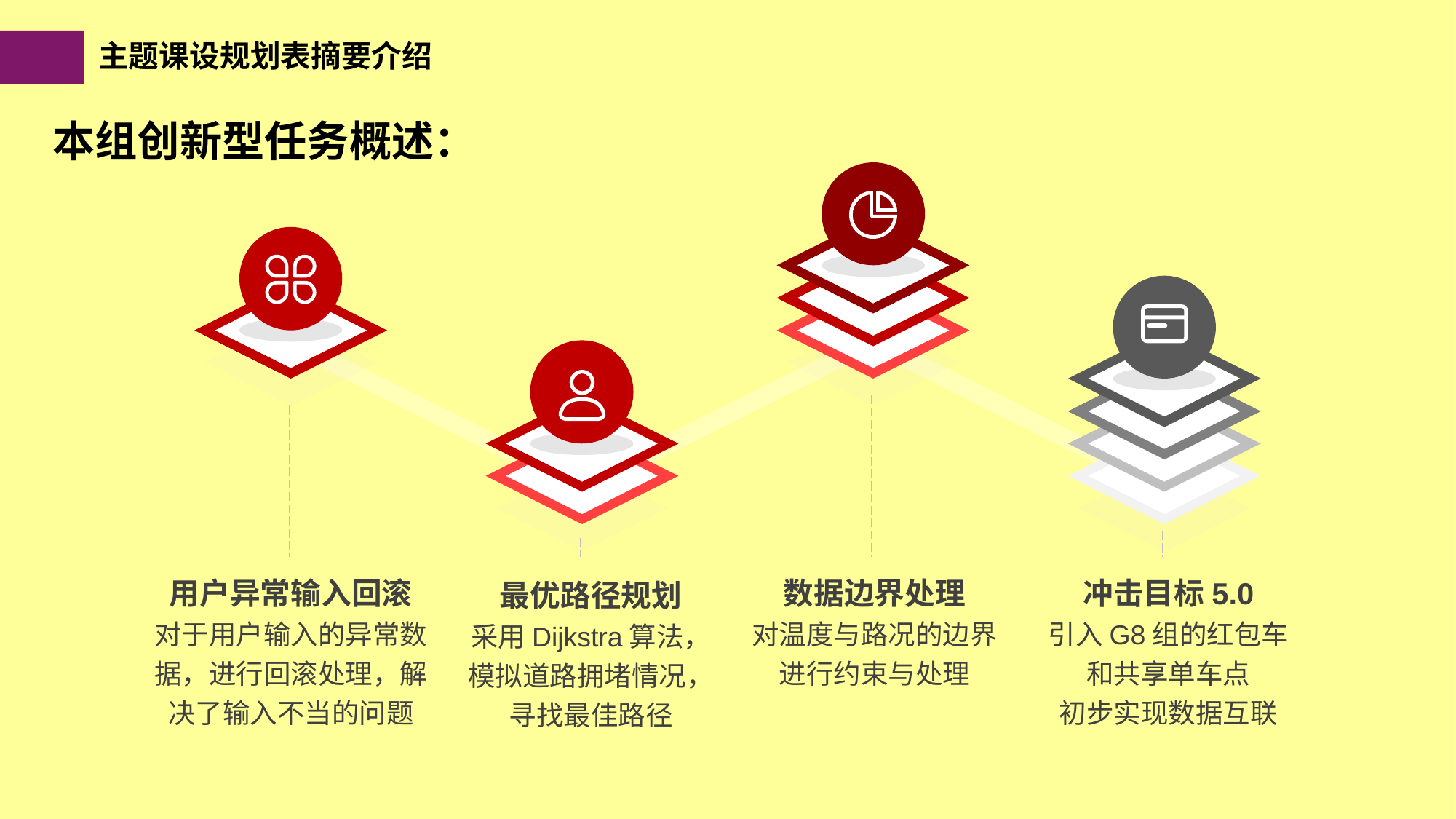

主题课设规划表摘要介绍

本组创新型任务概述：

用户异常输入回滚
对于用户输入的异常数据，进行回滚处理，解决了输入不当的问题
数据边界处理
对温度与路况的边界进行约束与处理
冲击目标5.0
引入G8组的红包车和共享单车点
初步实现数据互联
最优路径规划
采用Dijkstra算法，模拟道路拥堵情况，寻找最佳路径